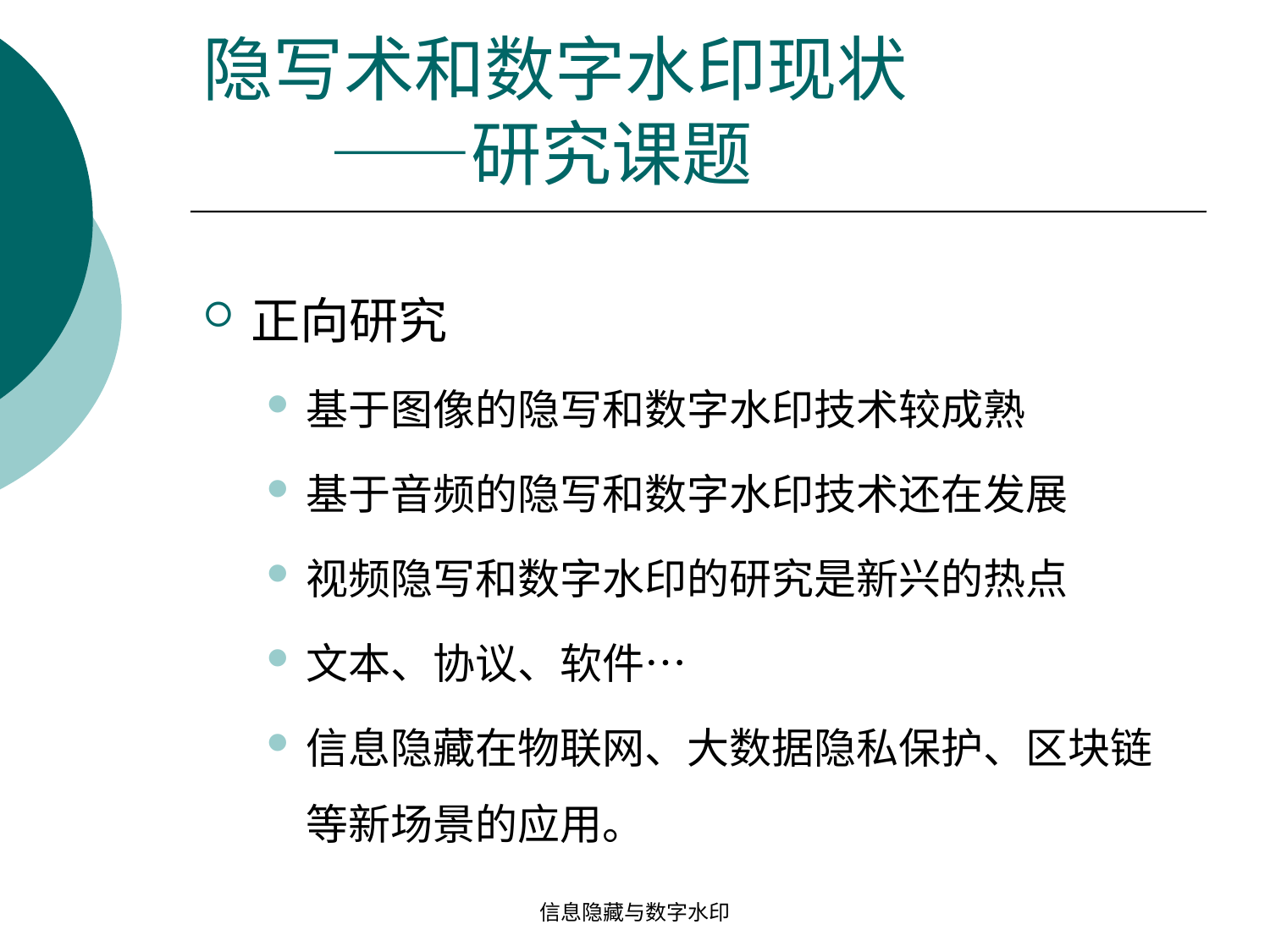

# 隐写术和数字水印现状 ——研究课题
正向研究
基于图像的隐写和数字水印技术较成熟
基于音频的隐写和数字水印技术还在发展
视频隐写和数字水印的研究是新兴的热点
文本、协议、软件…
信息隐藏在物联网、大数据隐私保护、区块链等新场景的应用。

信息隐藏与数字水印
60